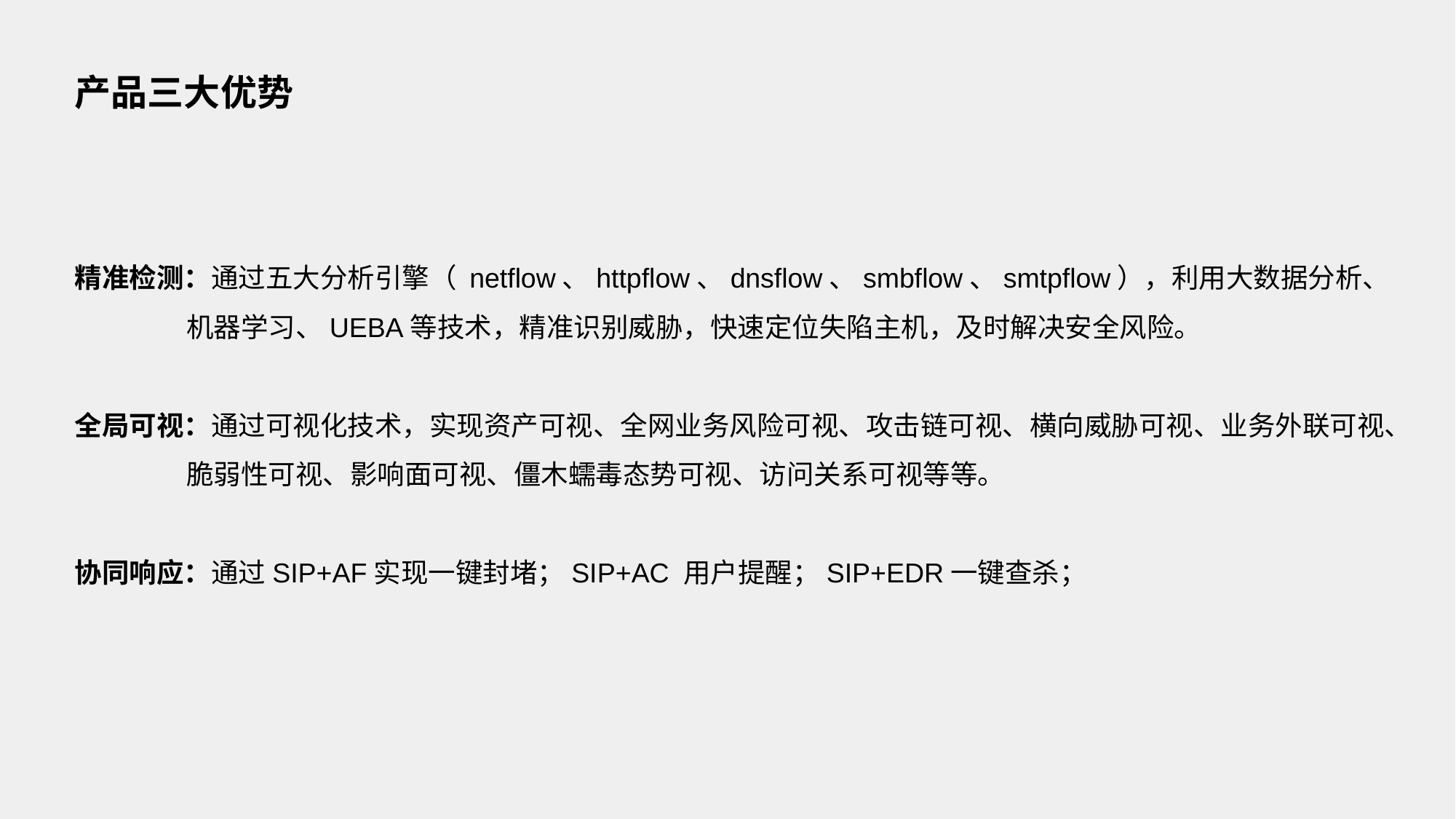

产品三大优势

精准检测：通过五大分析引擎（ netflow、httpflow、dnsflow、smbflow、smtpflow），利用大数据分析、
                 机器学习、UEBA等技术，精准识别威胁，快速定位失陷主机，及时解决安全风险。

全局可视：通过可视化技术，实现资产可视、全网业务风险可视、攻击链可视、横向威胁可视、业务外联可视、
                 脆弱性可视、影响面可视、僵木蠕毒态势可视、访问关系可视等等。

协同响应：通过SIP+AF实现一键封堵；SIP+AC 用户提醒；SIP+EDR一键查杀；